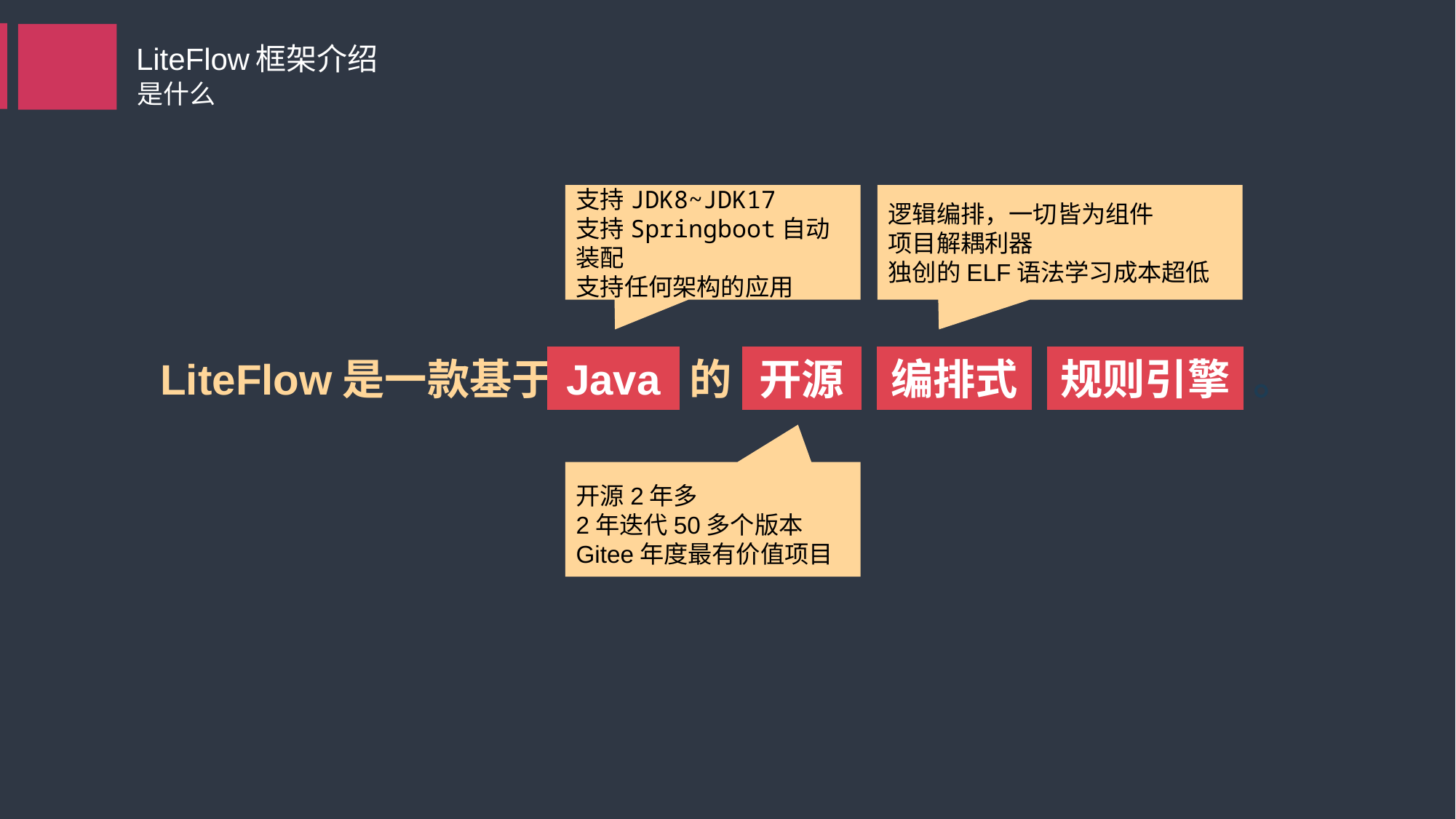

LiteFlow框架介绍
是什么
支持JDK8~JDK17
支持Springboot自动装配
支持任何架构的应用
逻辑编排，一切皆为组件
项目解耦利器
独创的ELF语法学习成本超低
LiteFlow是一款基于
Java
的
开源
编排式
规则引擎
。

开源2年多
2年迭代50多个版本
Gitee年度最有价值项目

逻辑剥离，6种脚本支持
多种注册中心，数据库原生支持
动态刷新，天生平滑